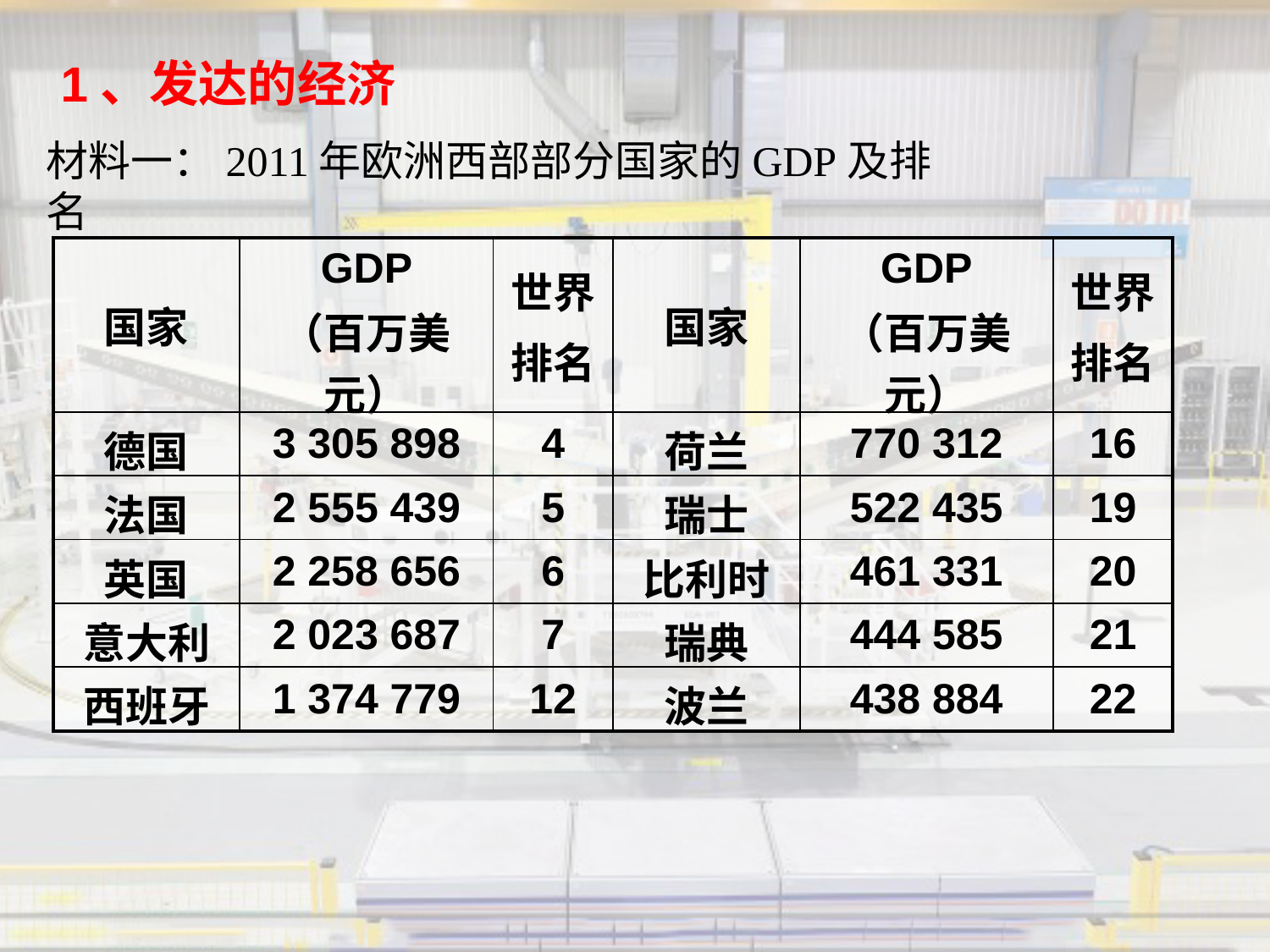

1、发达的经济
材料一：2011年欧洲西部部分国家的GDP及排名
| 国家 | GDP （百万美元） | 世界 排名 | 国家 | GDP （百万美元） | 世界 排名 |
| --- | --- | --- | --- | --- | --- |
| 德国 | 3 305 898 | 4 | 荷兰 | 770 312 | 16 |
| 法国 | 2 555 439 | 5 | 瑞士 | 522 435 | 19 |
| 英国 | 2 258 656 | 6 | 比利时 | 461 331 | 20 |
| 意大利 | 2 023 687 | 7 | 瑞典 | 444 585 | 21 |
| 西班牙 | 1 374 779 | 12 | 波兰 | 438 884 | 22 |